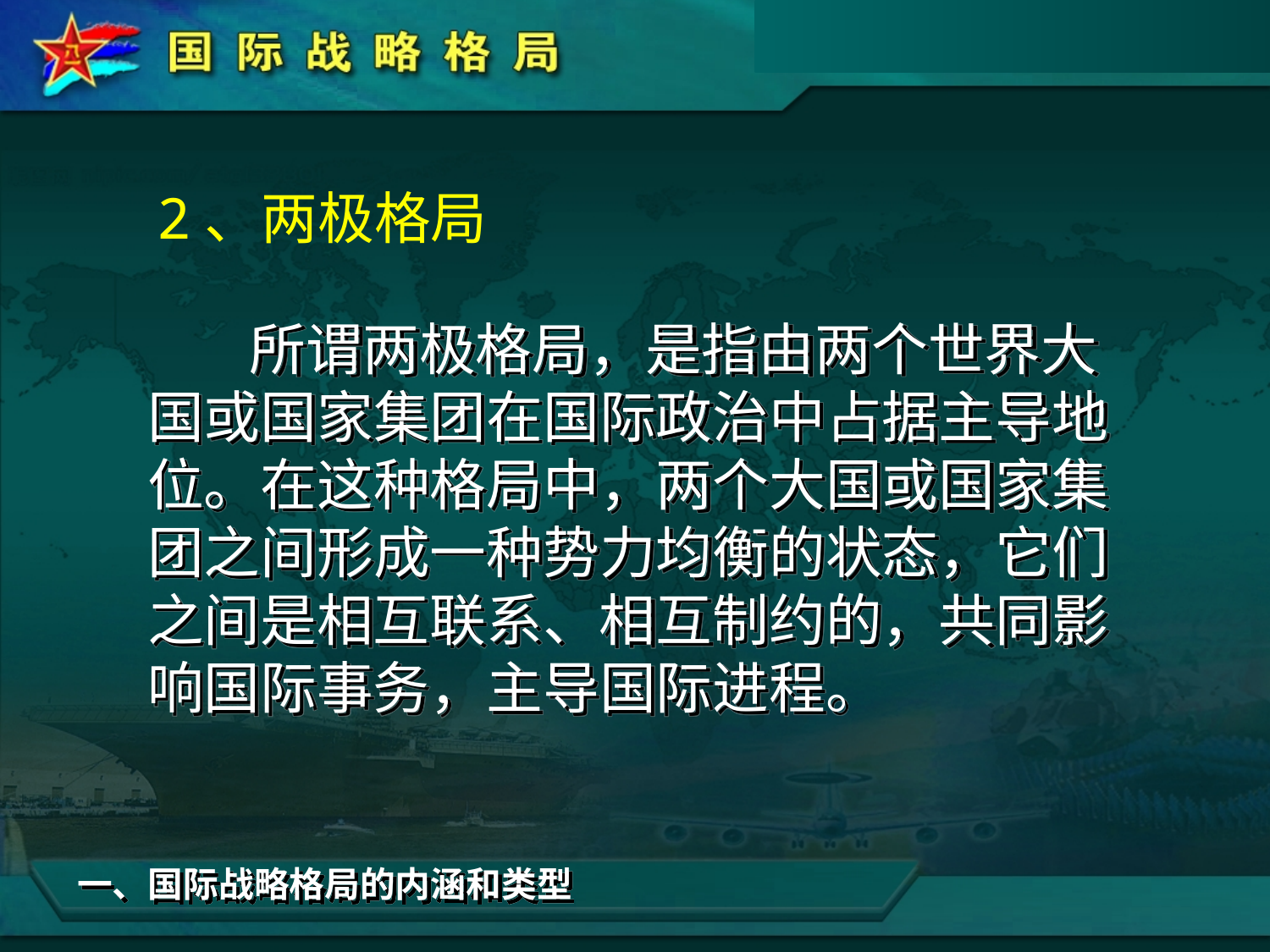

2、两极格局
       所谓两极格局，是指由两个世界大国或国家集团在国际政治中占据主导地位。在这种格局中，两个大国或国家集团之间形成一种势力均衡的状态，它们之间是相互联系、相互制约的，共同影响国际事务，主导国际进程。
一、国际战略格局的内涵和类型